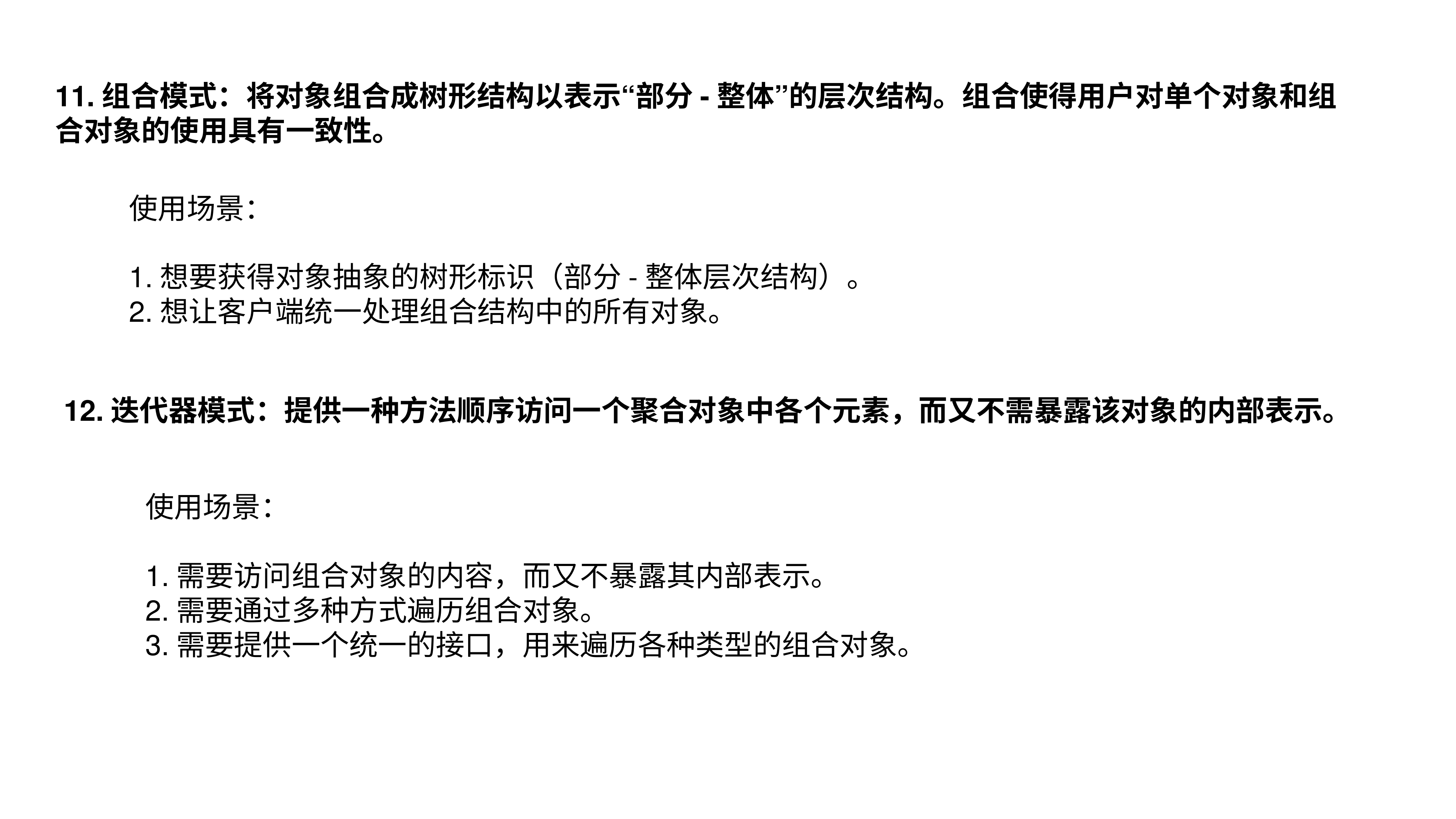

11.组合模式：将对象组合成树形结构以表示“部分-整体”的层次结构。组合使得用户对单个对象和组合对象的使用具有一致性。
使用场景：
1.想要获得对象抽象的树形标识（部分-整体层次结构）。
2.想让客户端统一处理组合结构中的所有对象。
12.迭代器模式：提供一种方法顺序访问一个聚合对象中各个元素，而又不需暴露该对象的内部表示。
使用场景：
1.需要访问组合对象的内容，而又不暴露其内部表示。
2.需要通过多种方式遍历组合对象。
3.需要提供一个统一的接口，用来遍历各种类型的组合对象。